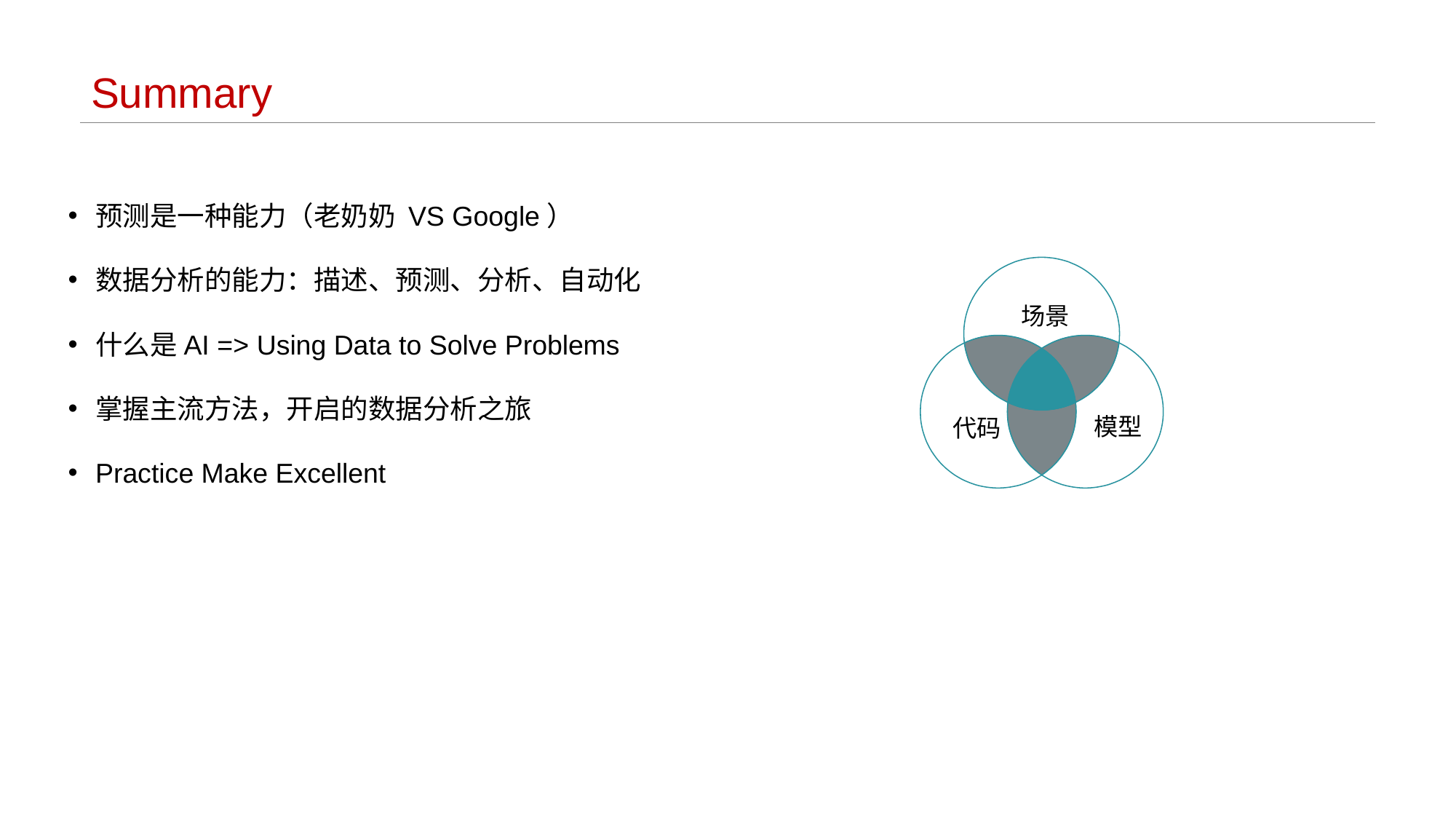

# Summary

预测是一种能力（老奶奶 VS Google）
数据分析的能力：描述、预测、分析、自动化
什么是AI => Using Data to Solve Problems
掌握主流方法，开启的数据分析之旅
Practice Make Excellent

场景
模型
代码